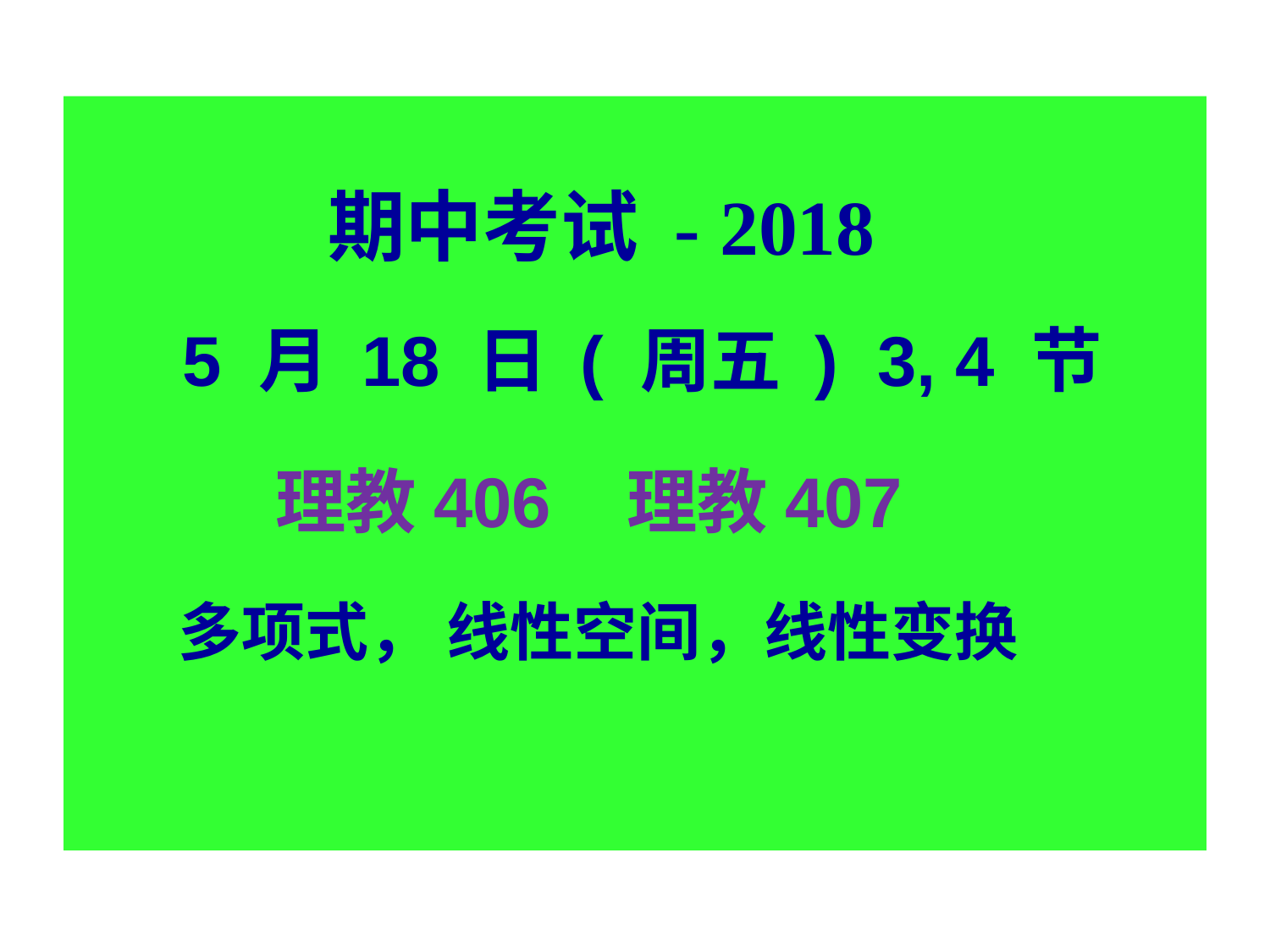

期中考试 - 2018
   5 月 18 日 ( 周五 )  3, 4 节
             理教406   理教407
      多项式， 线性空间，线性变换